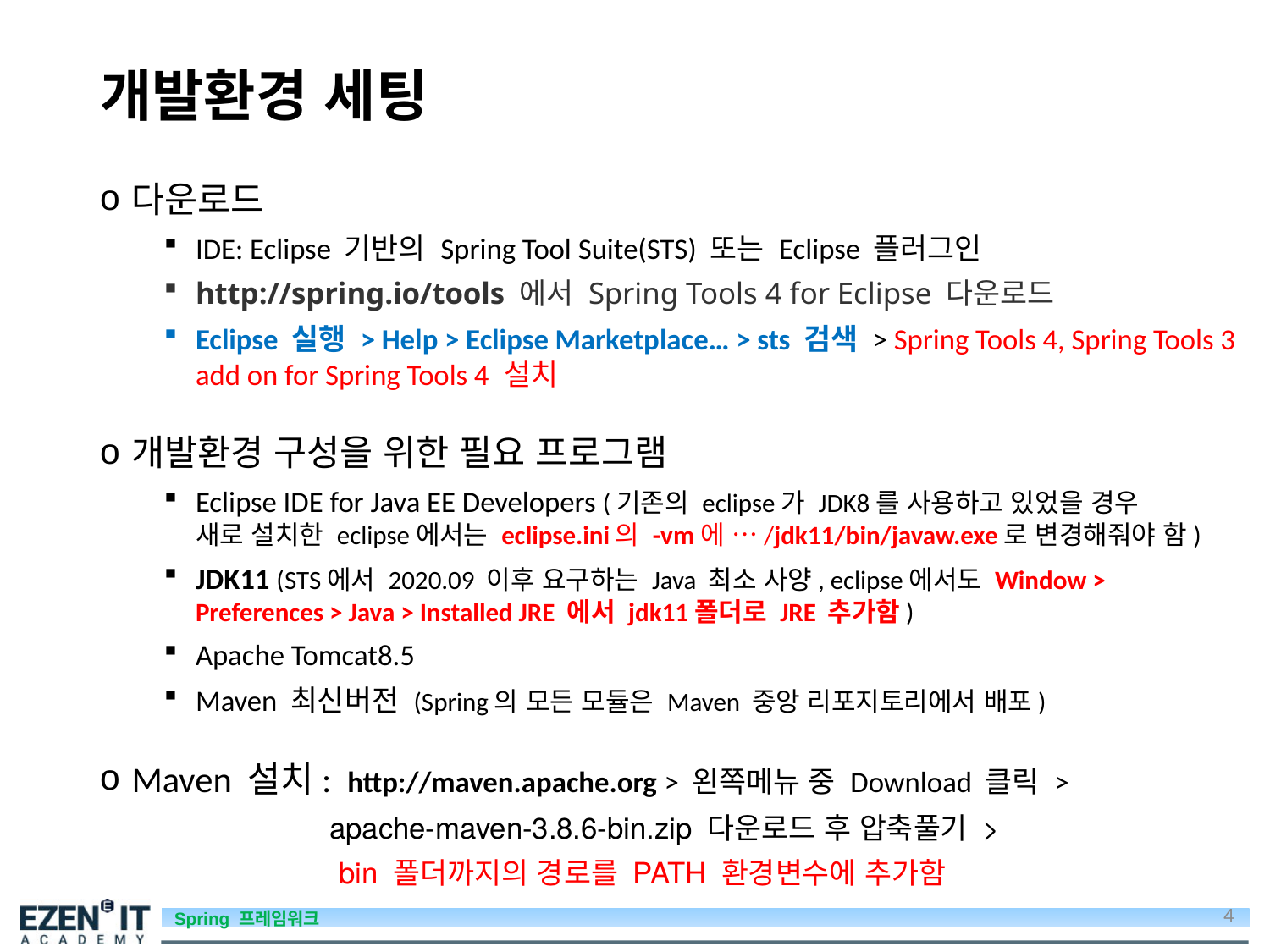

# 개발환경 세팅
다운로드
IDE: Eclipse 기반의 Spring Tool Suite(STS) 또는 Eclipse 플러그인
http://spring.io/tools 에서 Spring Tools 4 for Eclipse 다운로드
Eclipse 실행 > Help > Eclipse Marketplace… > sts 검색 > Spring Tools 4, Spring Tools 3 add on for Spring Tools 4 설치
개발환경 구성을 위한 필요 프로그램
Eclipse IDE for Java EE Developers (기존의 eclipse가 JDK8를 사용하고 있었을 경우                새로 설치한 eclipse에서는 eclipse.ini의 -vm에 …/jdk11/bin/javaw.exe로 변경해줘야 함)
JDK11 (STS에서 2020.09 이후 요구하는 Java 최소 사양, eclipse에서도 Window >    Preferences > Java > Installed JRE 에서 jdk11폴더로 JRE 추가함)
Apache Tomcat8.5
Maven 최신버전 (Spring의 모든 모듈은 Maven 중앙 리포지토리에서 배포)
Maven 설치:  http://maven.apache.org > 왼쪽메뉴 중 Download 클릭 >
                                   apache-maven-3.8.6-bin.zip 다운로드 후 압축풀기 >
                             bin 폴더까지의 경로를 PATH 환경변수에 추가함
4